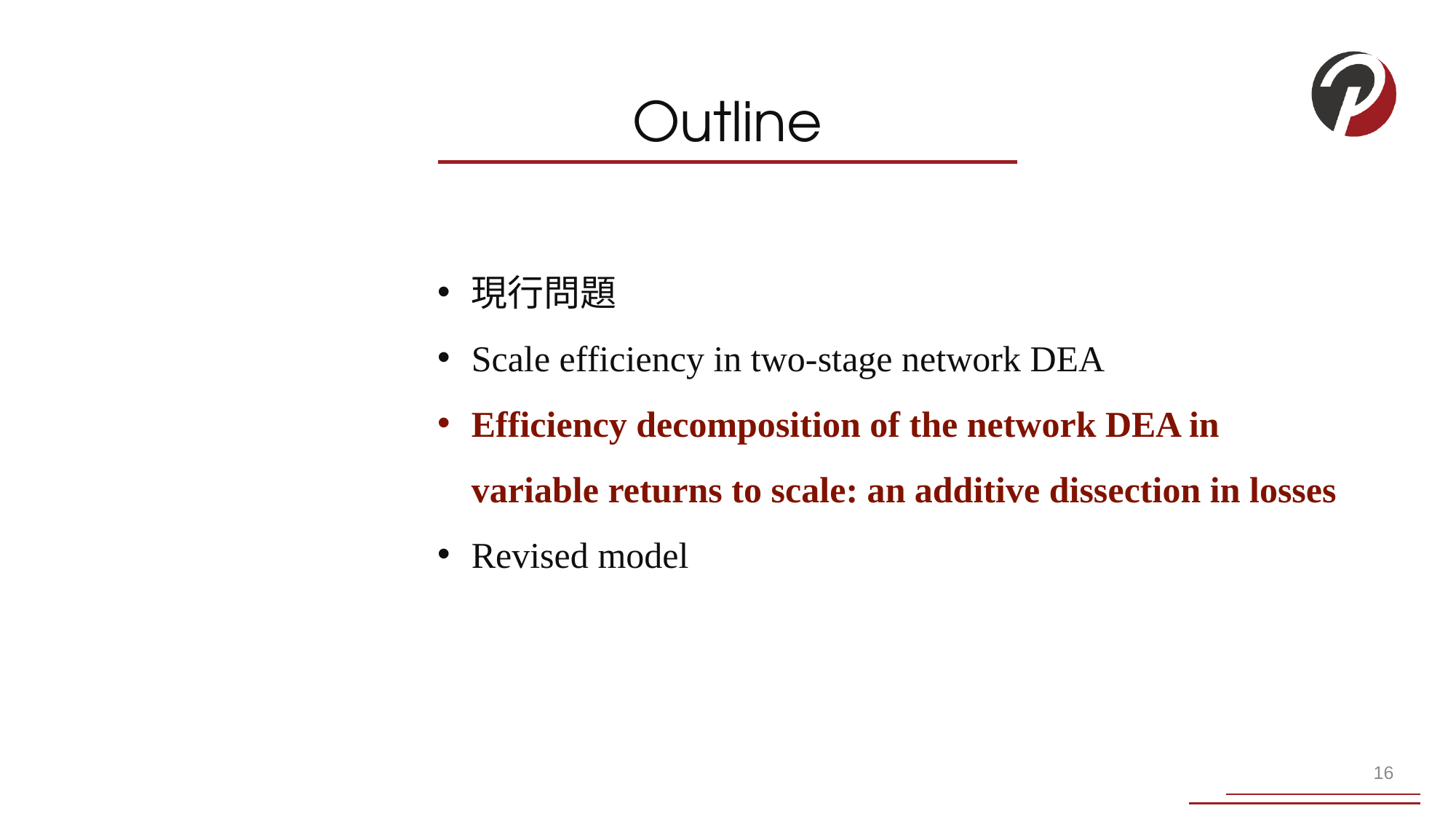

現行問題
Scale efficiency in two-stage network DEA
Efficiency decomposition of the network DEA in variable returns to scale: an additive dissection in losses
Revised model
16